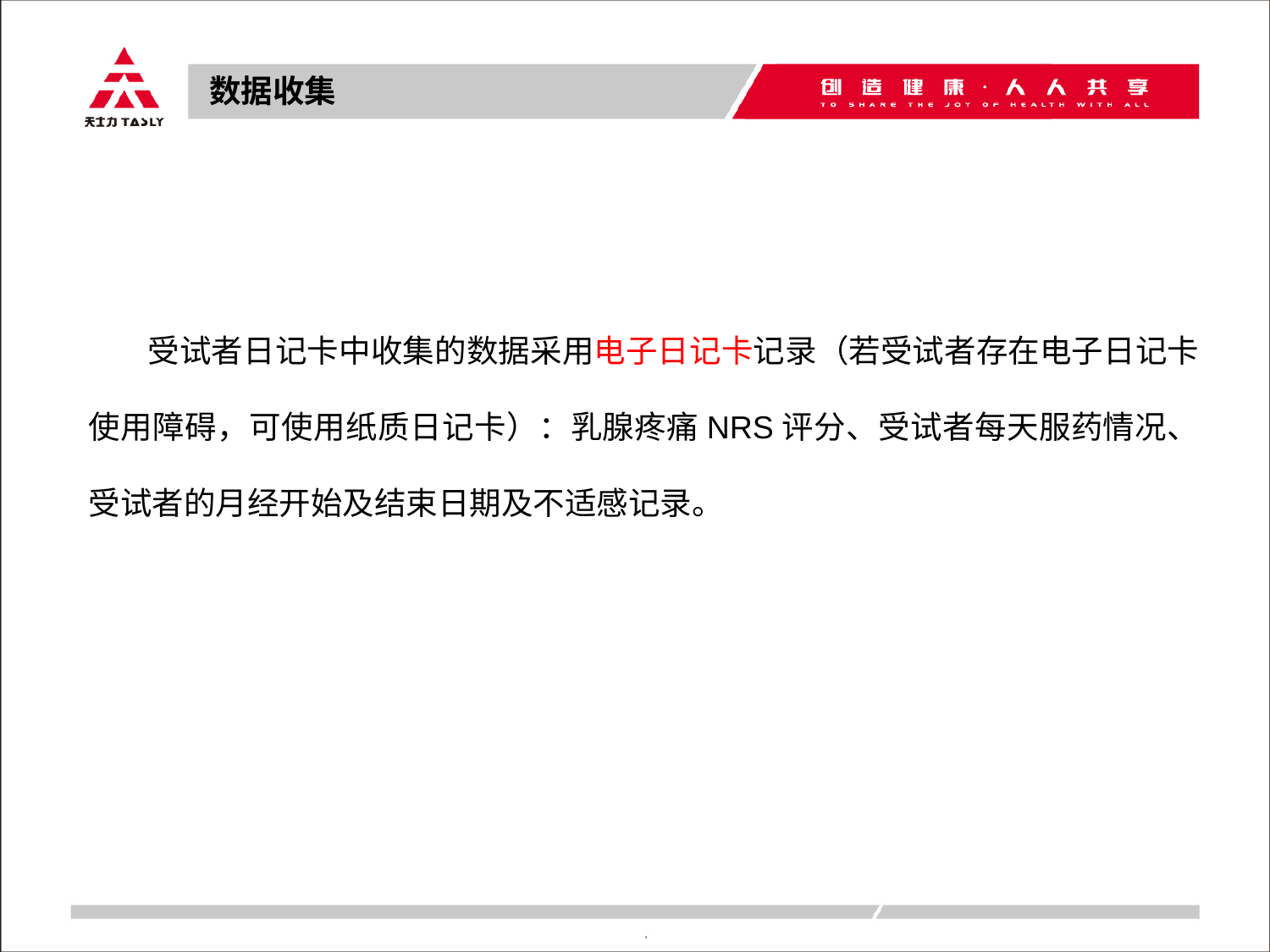

数据收集
       受试者日记卡中收集的数据采用电子日记卡记录（若受试者存在电子日记卡使用障碍，可使用纸质日记卡）：乳腺疼痛NRS评分、受试者每天服药情况、受试者的月经开始及结束日期及不适感记录。